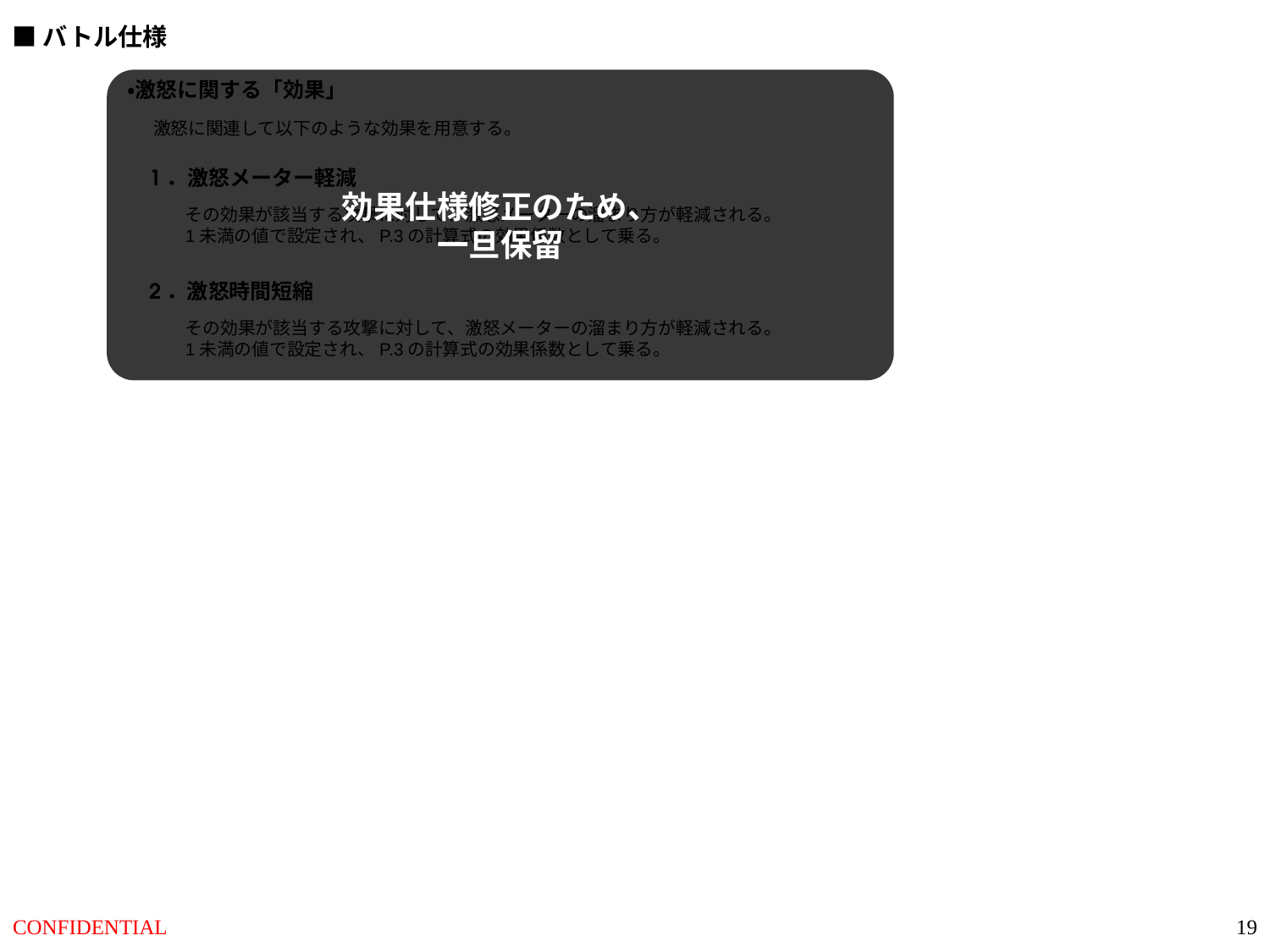

■バトル仕様
効果仕様修正のため、
一旦保留
・激怒に関する「効果」
激怒に関連して以下のような効果を用意する。
1．激怒メーター軽減
その効果が該当する攻撃に対して、激怒メーターの溜まり方が軽減される。
1未満の値で設定され、P.3の計算式の効果係数として乗る。
2．激怒時間短縮
その効果が該当する攻撃に対して、激怒メーターの溜まり方が軽減される。
1未満の値で設定され、P.3の計算式の効果係数として乗る。
19
CONFIDENTIAL